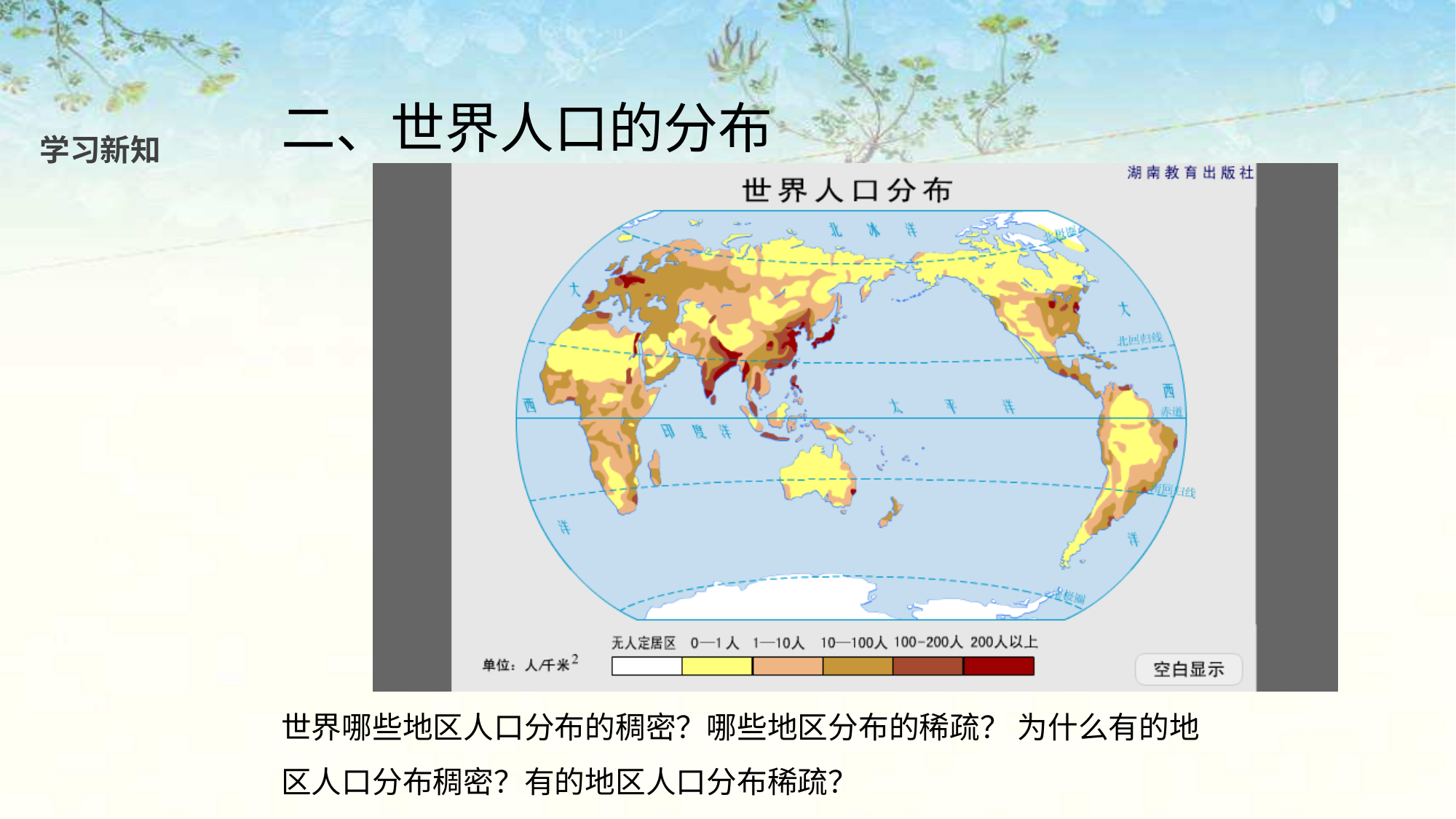

二、世界人口的分布
学习新知
世界哪些地区人口分布的稠密？哪些地区分布的稀疏？ 为什么有的地区人口分布稠密？有的地区人口分布稀疏？